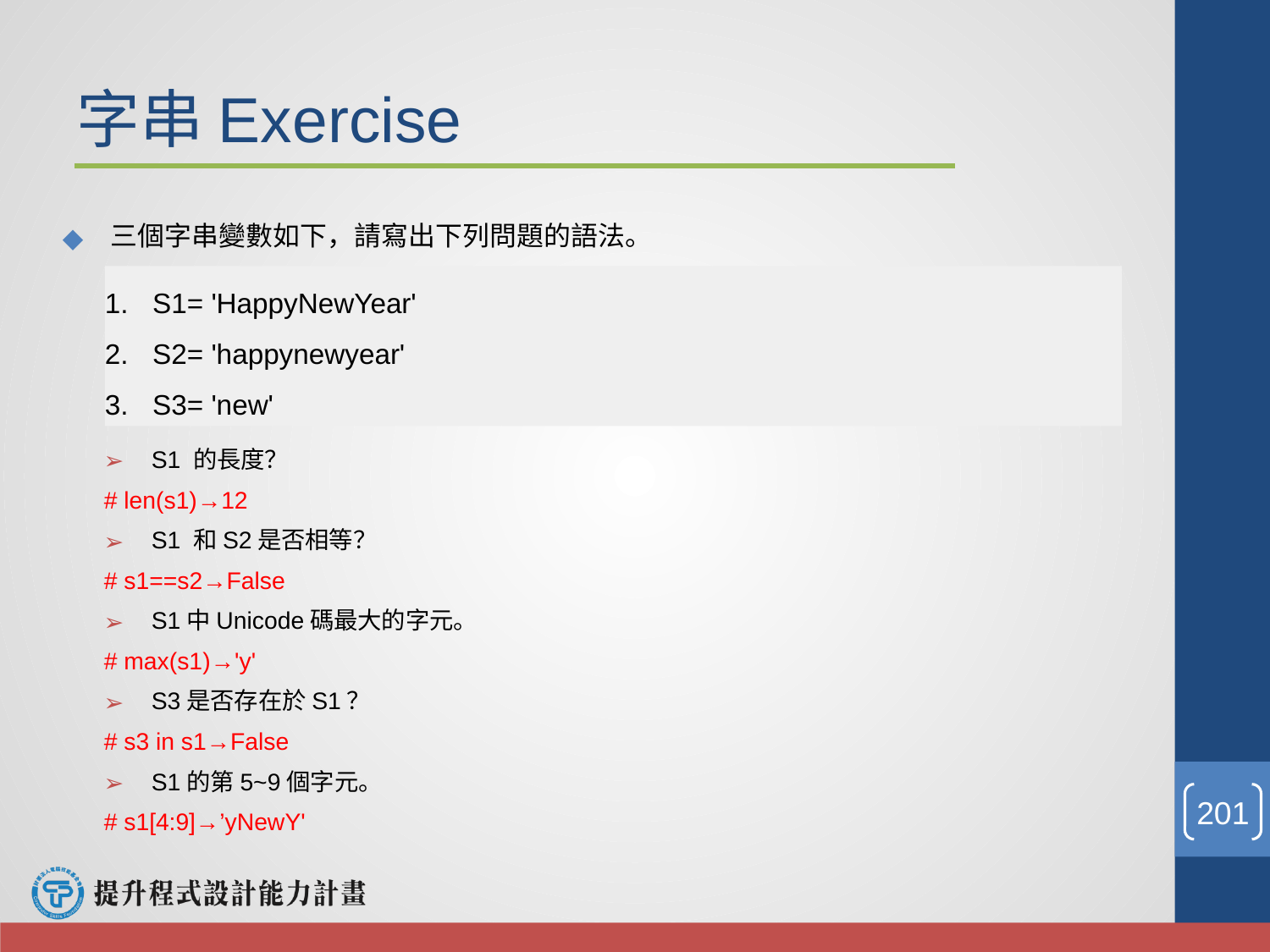

# 字串Exercise
三個字串變數如下，請寫出下列問題的語法。

S1 的長度？
# len(s1)→12
S1 和S2是否相等？
# s1==s2→False
S1中Unicode碼最大的字元。
# max(s1)→'y'
S3是否存在於S1？
# s3 in s1→False
S1的第5~9個字元。
# s1[4:9]→’yNewY'
S1= 'HappyNewYear'
S2= 'happynewyear'
S3= 'new'

201